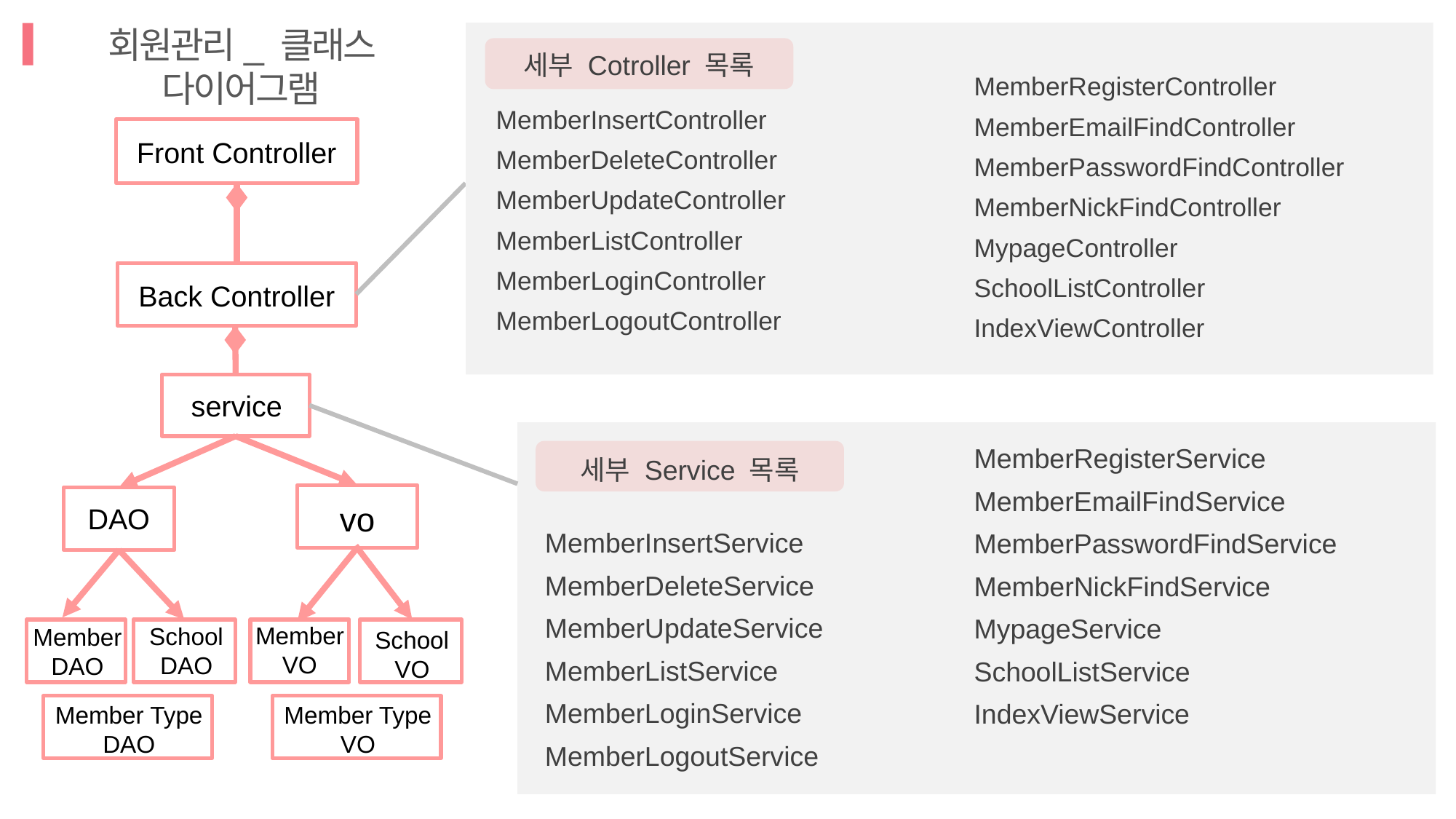

회원관리_ 클래스 다이어그램

세부 Cotroller 목록
MemberRegisterController
MemberEmailFindController
MemberPasswordFindController
MemberNickFindController
MypageController
SchoolListController
IndexViewController
MemberInsertController
MemberDeleteController
MemberUpdateController
MemberListController
MemberLoginController
MemberLogoutController

Front Controller

Back Controller

service

MemberRegisterService
MemberEmailFindService
MemberPasswordFindService
MemberNickFindService
MypageService
SchoolListService
IndexViewService

세부 Service 목록

vo

DAO
MemberInsertService
MemberDeleteService
MemberUpdateService
MemberListService
MemberLoginService
MemberLogoutService
Member
VO

School
DAO

Member
DAO

School
VO
Member Type
DAO

Member Type
VO